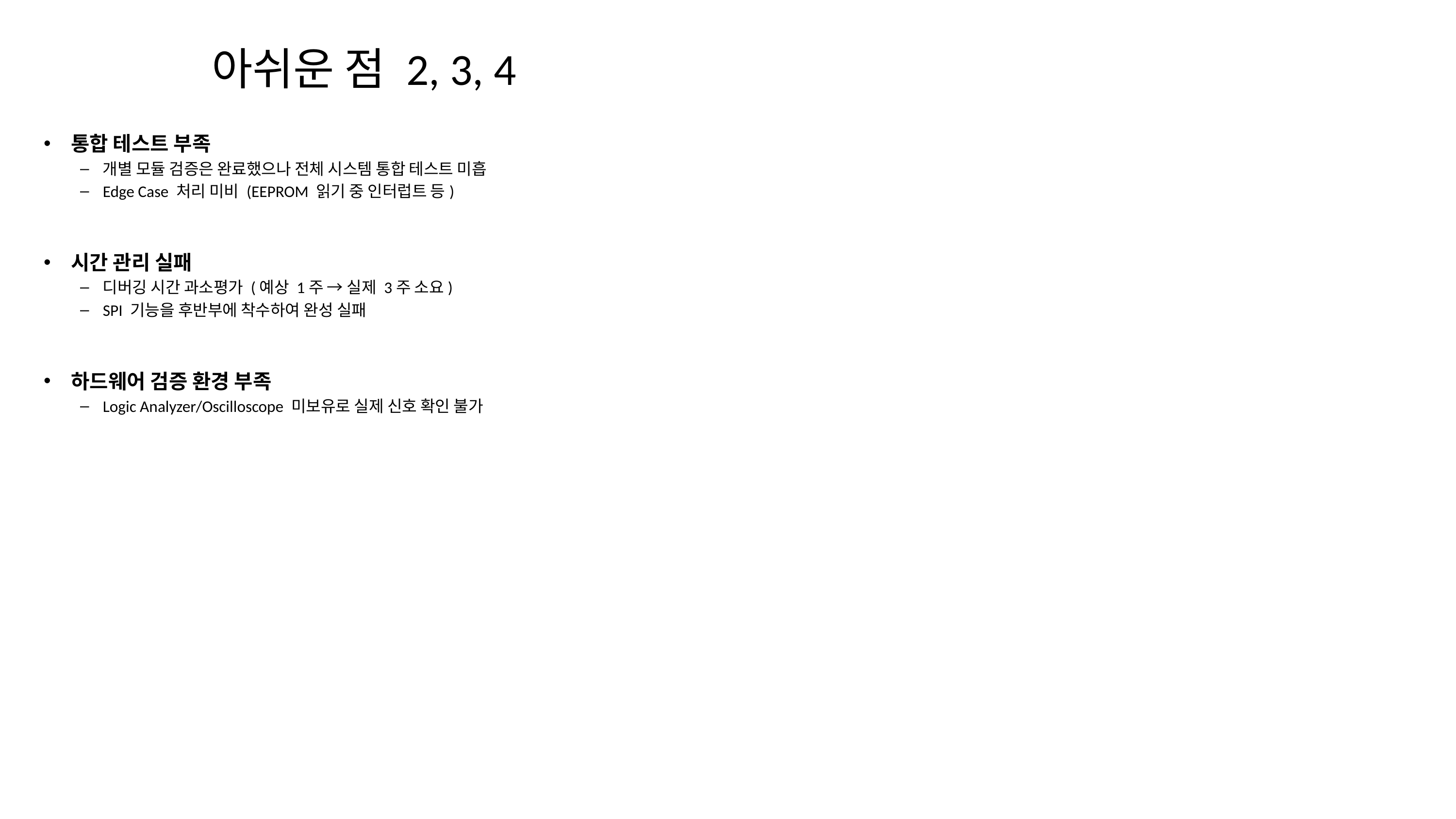

# 아쉬운 점 2, 3, 4
통합 테스트 부족
개별 모듈 검증은 완료했으나 전체 시스템 통합 테스트 미흡
Edge Case 처리 미비 (EEPROM 읽기 중 인터럽트 등)

시간 관리 실패
디버깅 시간 과소평가 (예상 1주 → 실제 3주 소요)
SPI 기능을 후반부에 착수하여 완성 실패

하드웨어 검증 환경 부족
Logic Analyzer/Oscilloscope 미보유로 실제 신호 확인 불가